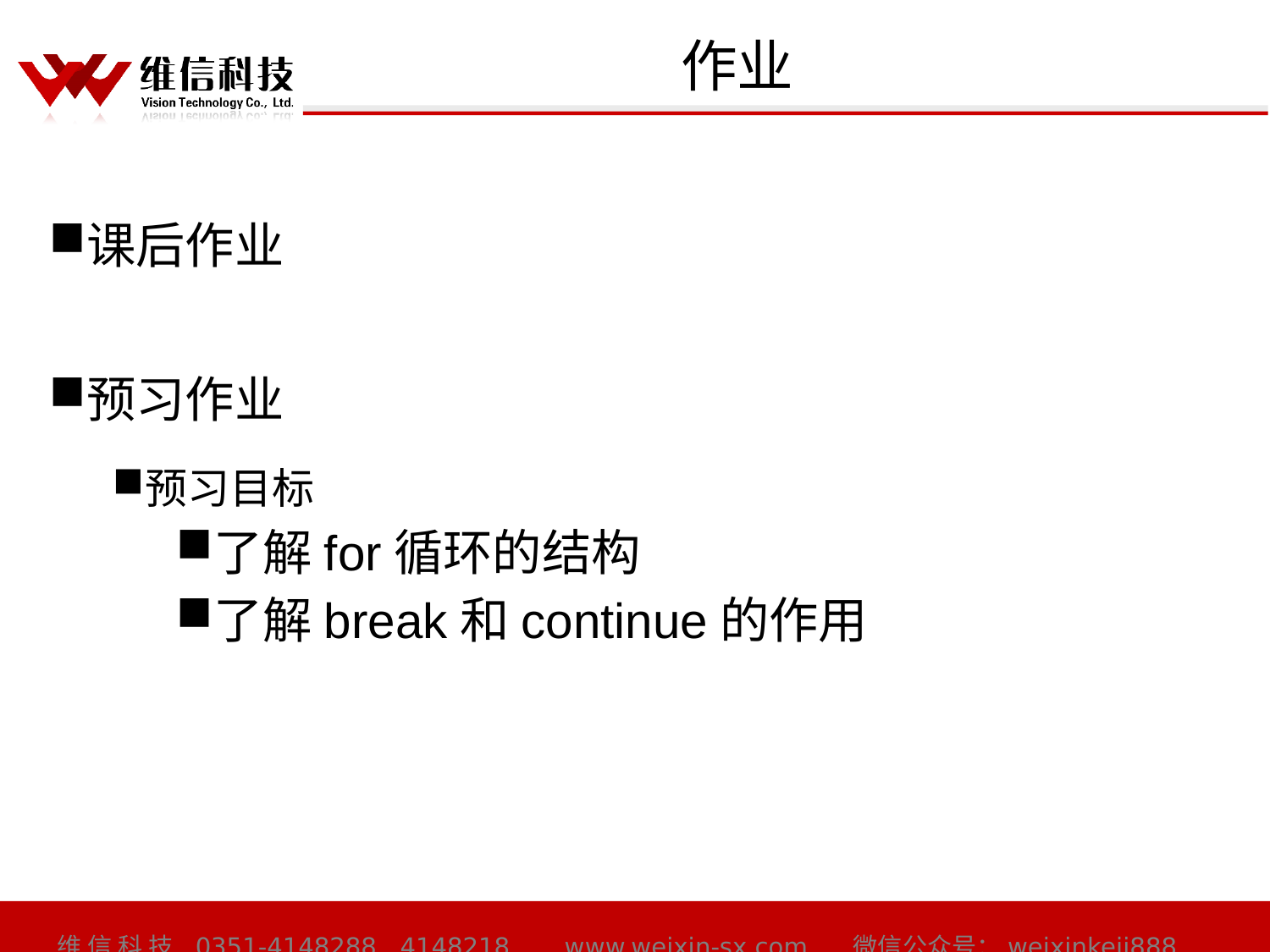

# 作业
课后作业

预习作业
预习目标
了解for循环的结构
了解break和continue的作用